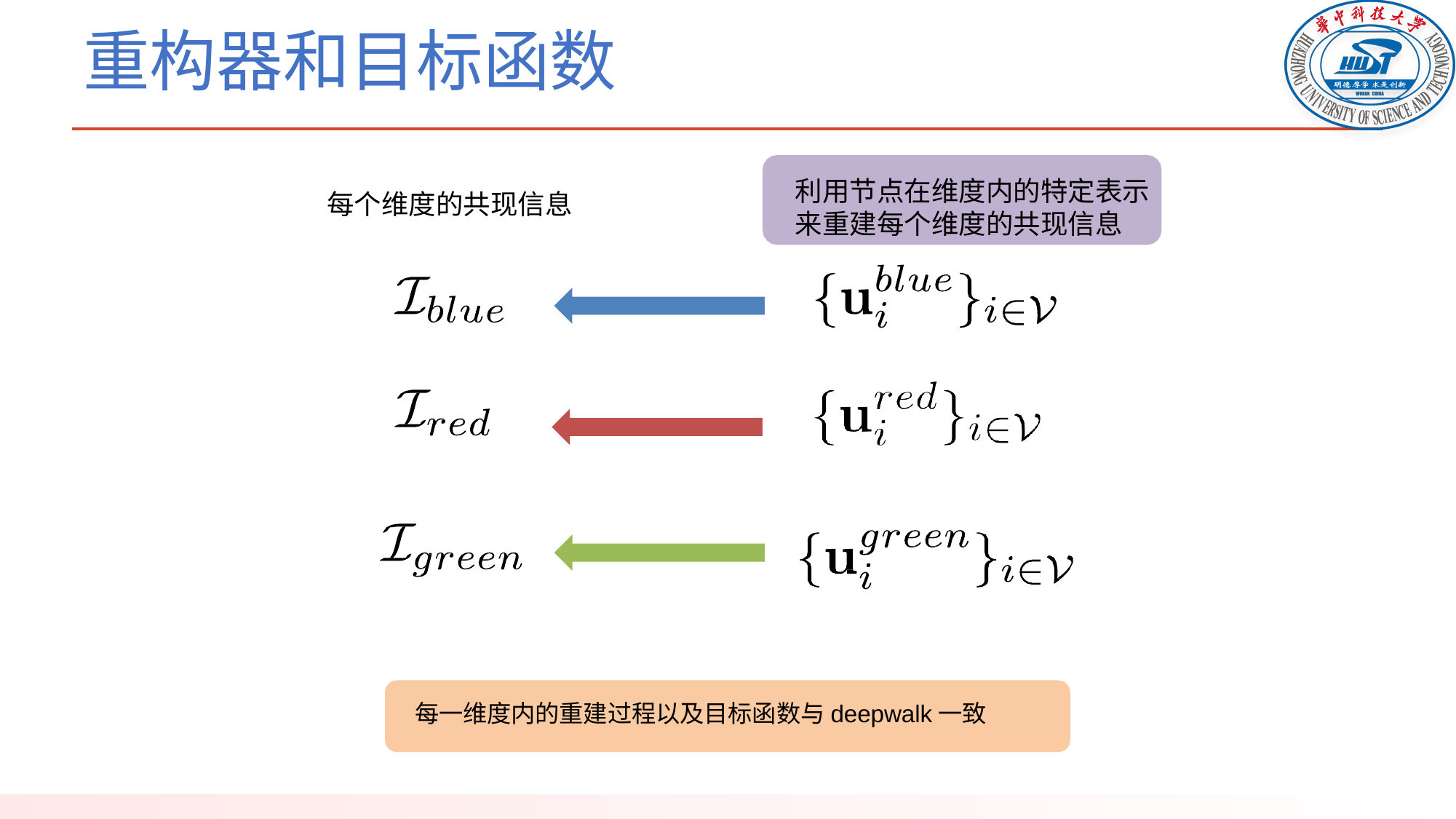

# 重构器和目标函数

利用节点在维度内的特定表示来重建每个维度的共现信息
每个维度的共现信息

每一维度内的重建过程以及目标函数与deepwalk一致